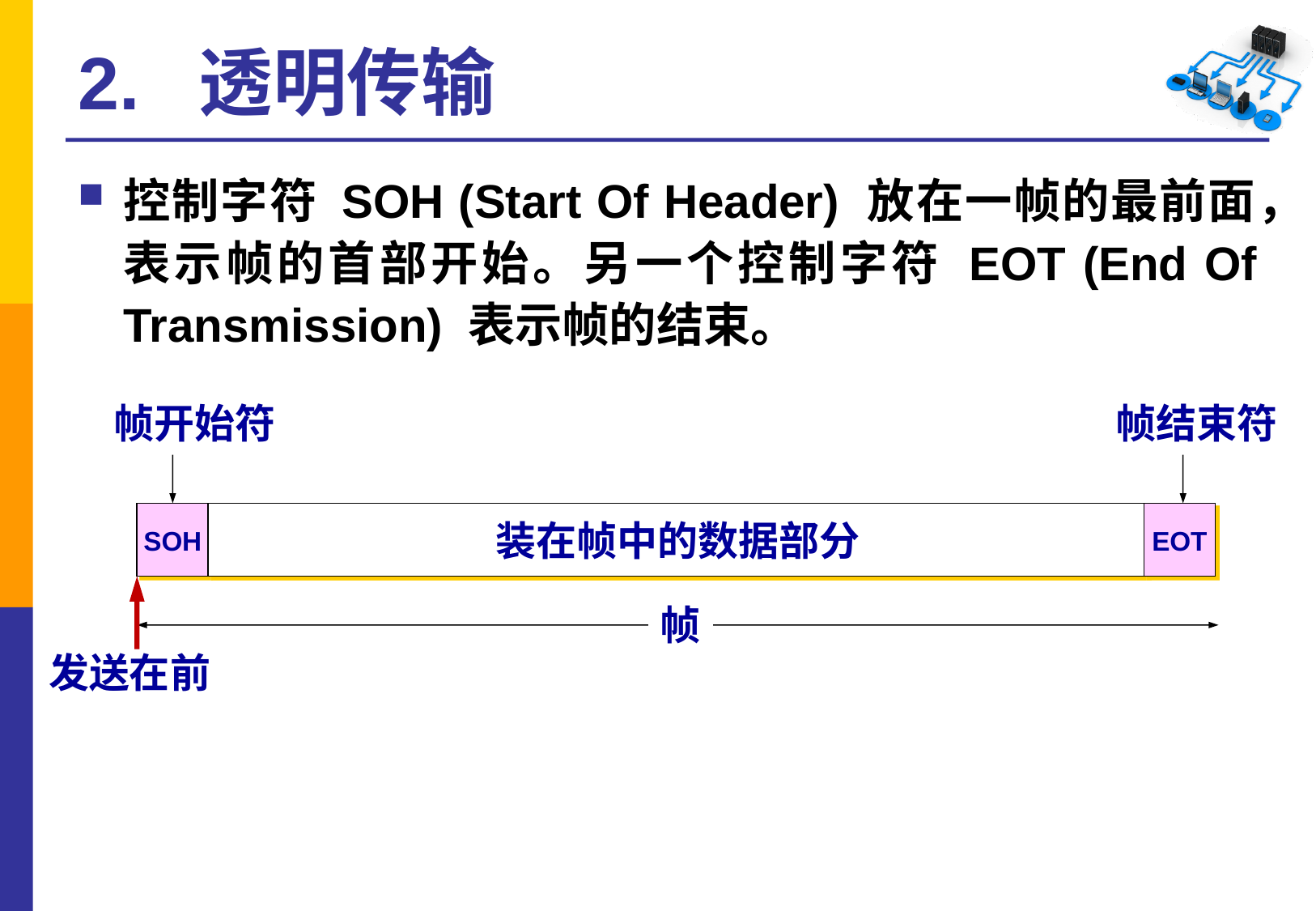

# 2.  透明传输
控制字符 SOH (Start Of Header) 放在一帧的最前面，表示帧的首部开始。另一个控制字符 EOT (End Of Transmission) 表示帧的结束。

帧开始符
帧结束符

SOH
装在帧中的数据部分
EOT

帧

发送在前